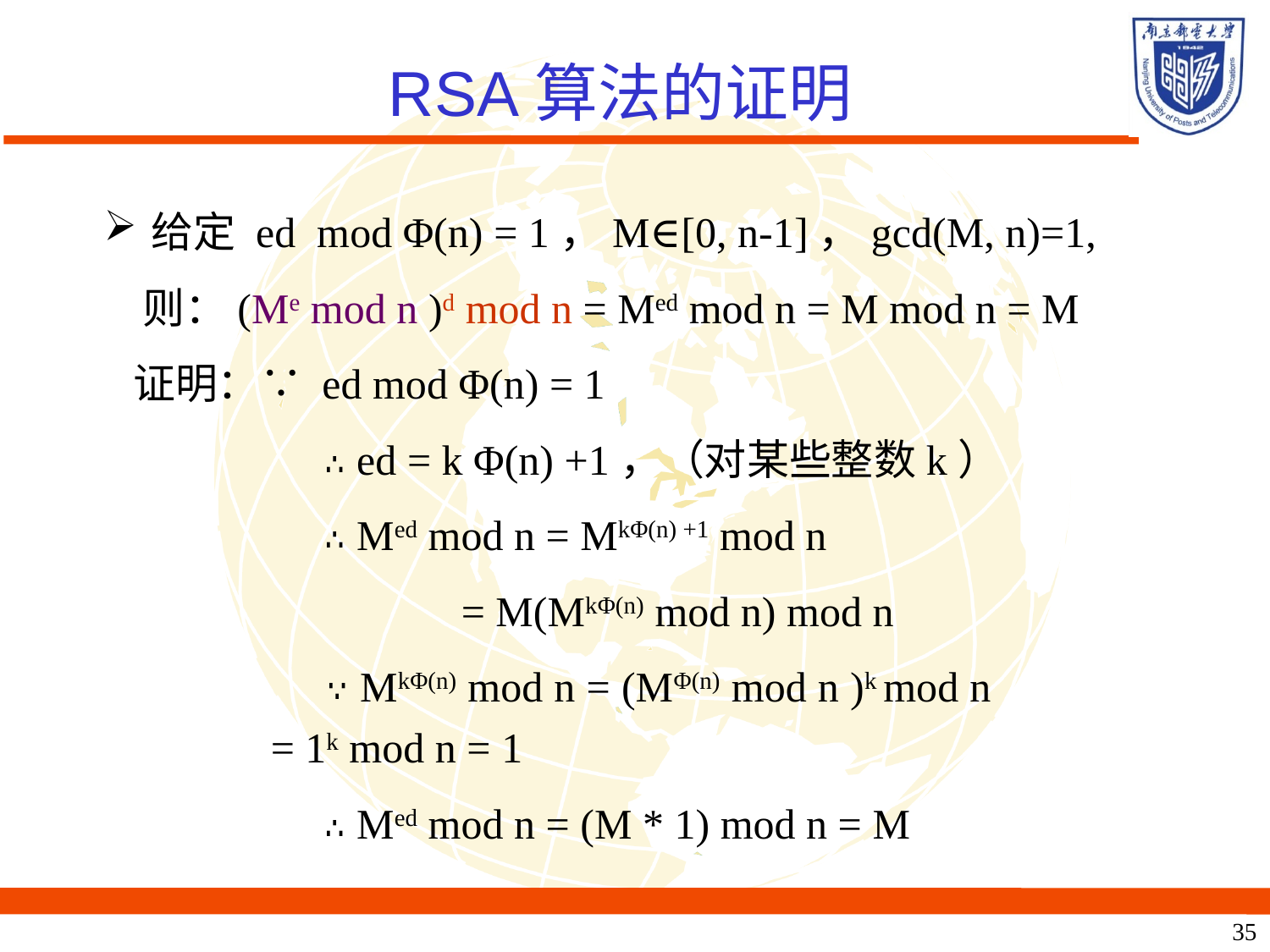

RSA算法的证明
给定 ed  mod Φ(n) = 1，M∈[0, n-1]，gcd(M, n)=1,
   则：(Me mod n )d mod n = Med mod n = M mod n = M
  证明：∵ ed mod Φ(n) = 1
		     ∴ ed = k Φ(n) +1，（对某些整数k）
		     ∴ Med mod n = MkΦ(n) +1 mod n
			      = M(MkΦ(n) mod n) mod n
		     ∵ MkΦ(n) mod n = (MΦ(n) mod n )k mod n 		              = 1k mod n = 1
		     ∴ Med mod n = (M * 1) mod n = M
35